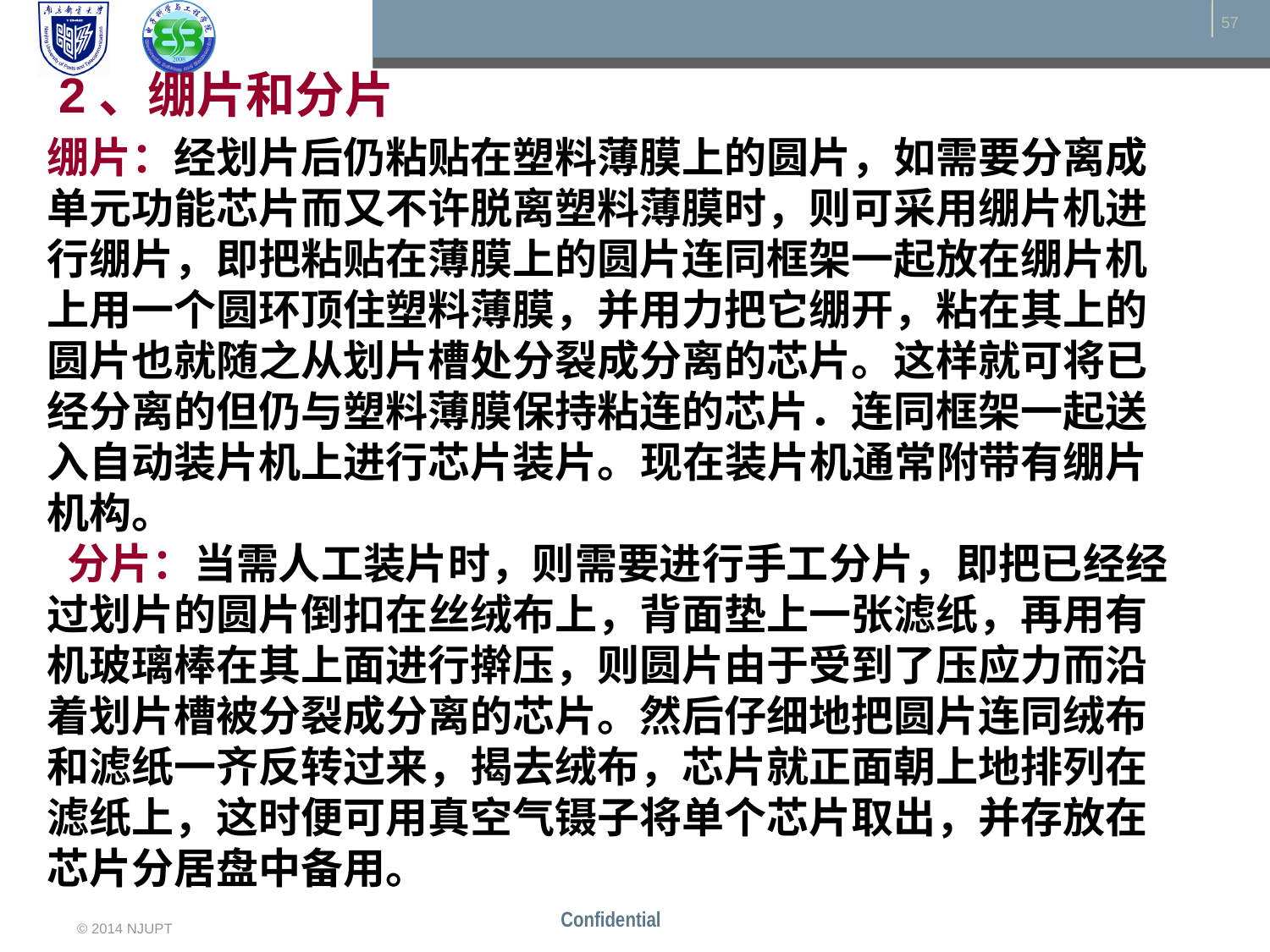

2、绷片和分片
绷片：经划片后仍粘贴在塑料薄膜上的圆片，如需要分离成单元功能芯片而又不许脱离塑料薄膜时，则可采用绷片机进行绷片，即把粘贴在薄膜上的圆片连同框架一起放在绷片机上用一个圆环顶住塑料薄膜，并用力把它绷开，粘在其上的圆片也就随之从划片槽处分裂成分离的芯片。这样就可将已经分离的但仍与塑料薄膜保持粘连的芯片．连同框架一起送入自动装片机上进行芯片装片。现在装片机通常附带有绷片机构。
 分片：当需人工装片时，则需要进行手工分片，即把已经经过划片的圆片倒扣在丝绒布上，背面垫上一张滤纸，再用有机玻璃棒在其上面进行擀压，则圆片由于受到了压应力而沿着划片槽被分裂成分离的芯片。然后仔细地把圆片连同绒布和滤纸一齐反转过来，揭去绒布，芯片就正面朝上地排列在滤纸上，这时便可用真空气镊子将单个芯片取出，并存放在芯片分居盘中备用。